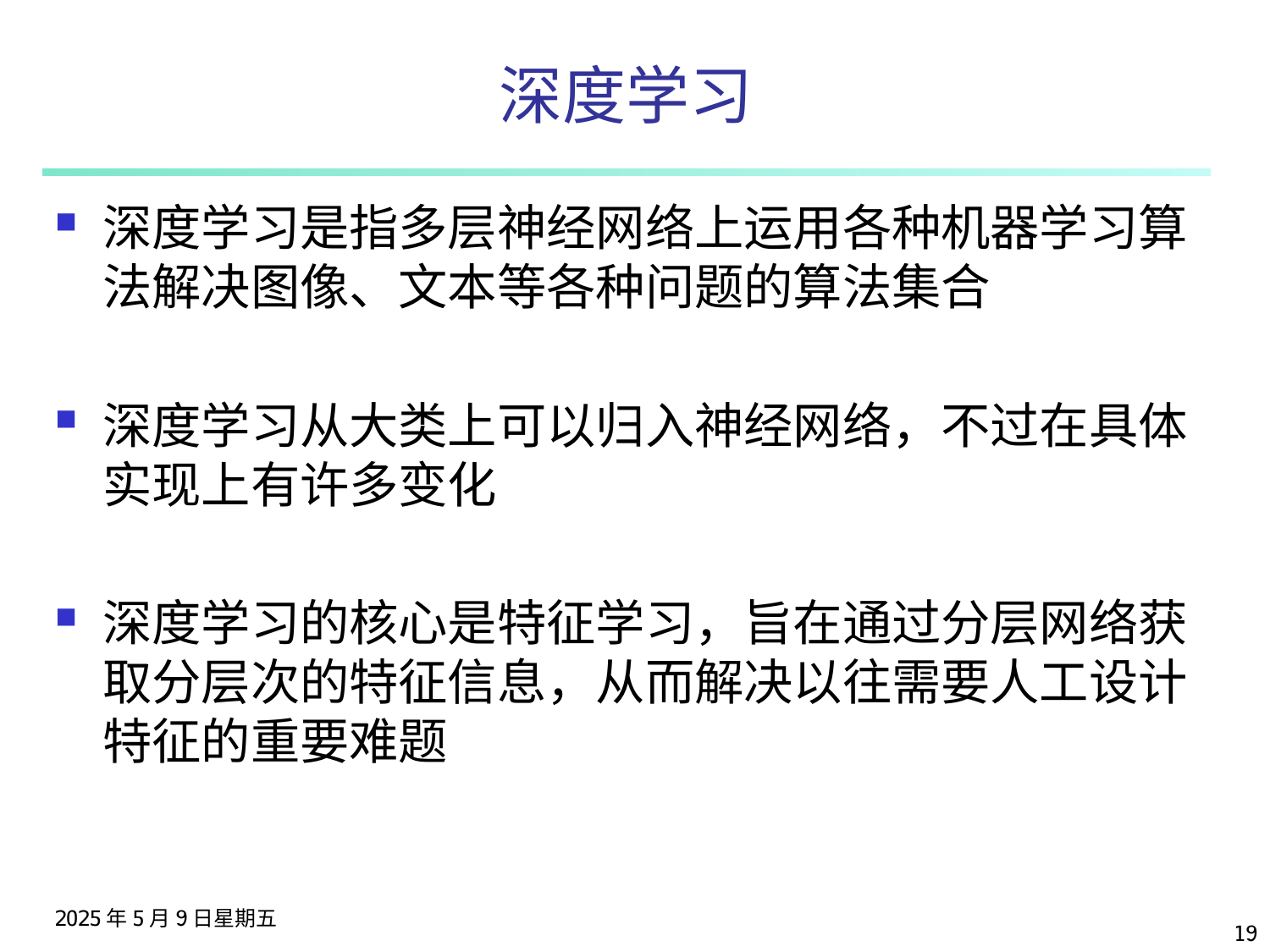

# 深度学习
深度学习是指多层神经网络上运用各种机器学习算法解决图像、文本等各种问题的算法集合

深度学习从大类上可以归入神经网络，不过在具体实现上有许多变化

深度学习的核心是特征学习，旨在通过分层网络获取分层次的特征信息，从而解决以往需要人工设计特征的重要难题
2025年5月9日星期五
19